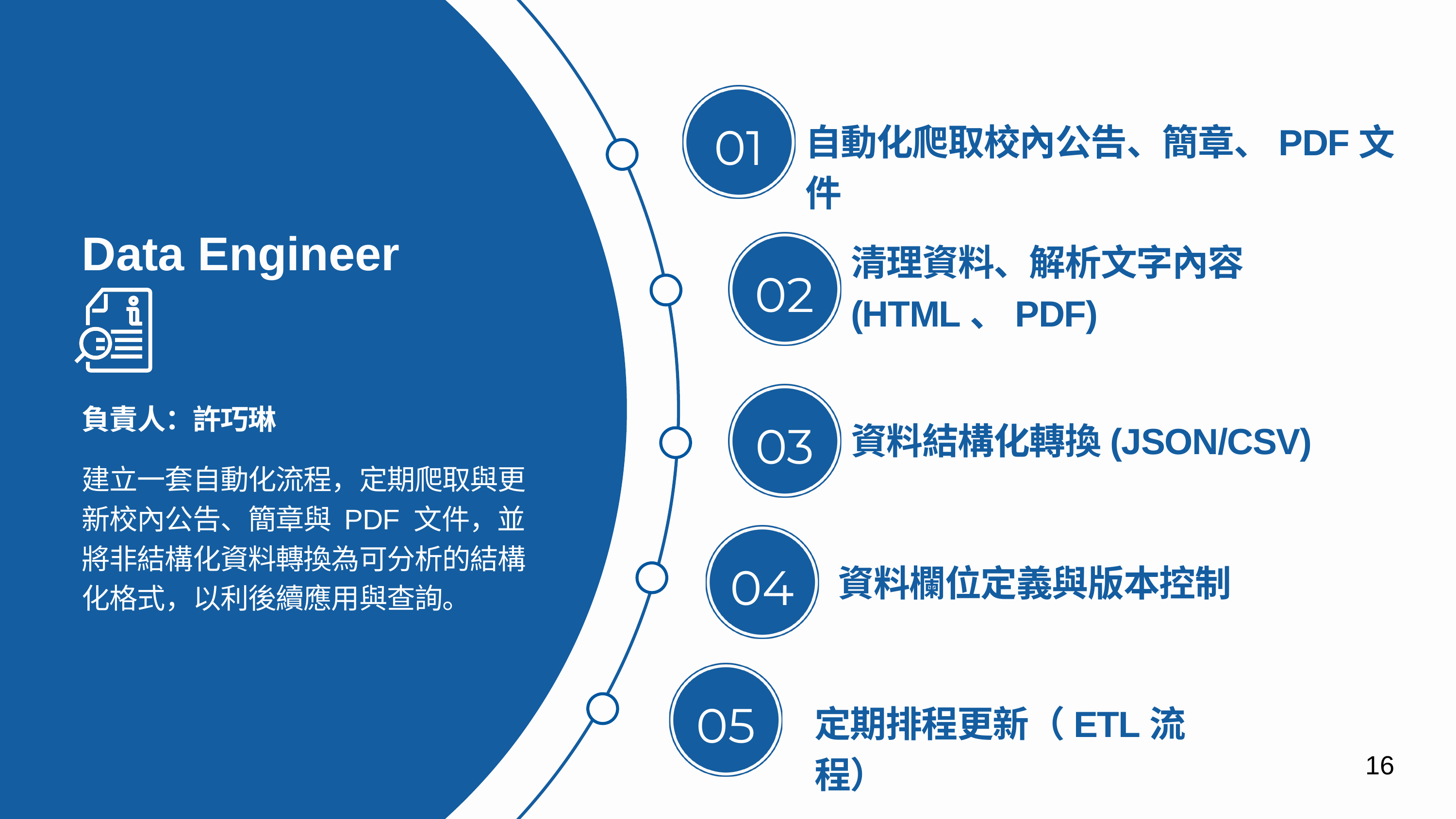

01
自動化爬取校內公告、簡章、PDF文件

Data Engineer

清理資料、解析文字內容(HTML、PDF)
02

負責人：許巧琳
03
資料結構化轉換(JSON/CSV)

建立一套自動化流程，定期爬取與更新校內公告、簡章與 PDF 文件，並將非結構化資料轉換為可分析的結構化格式，以利後續應用與查詢。

04
資料欄位定義與版本控制

05
定期排程更新（ETL流程）

16